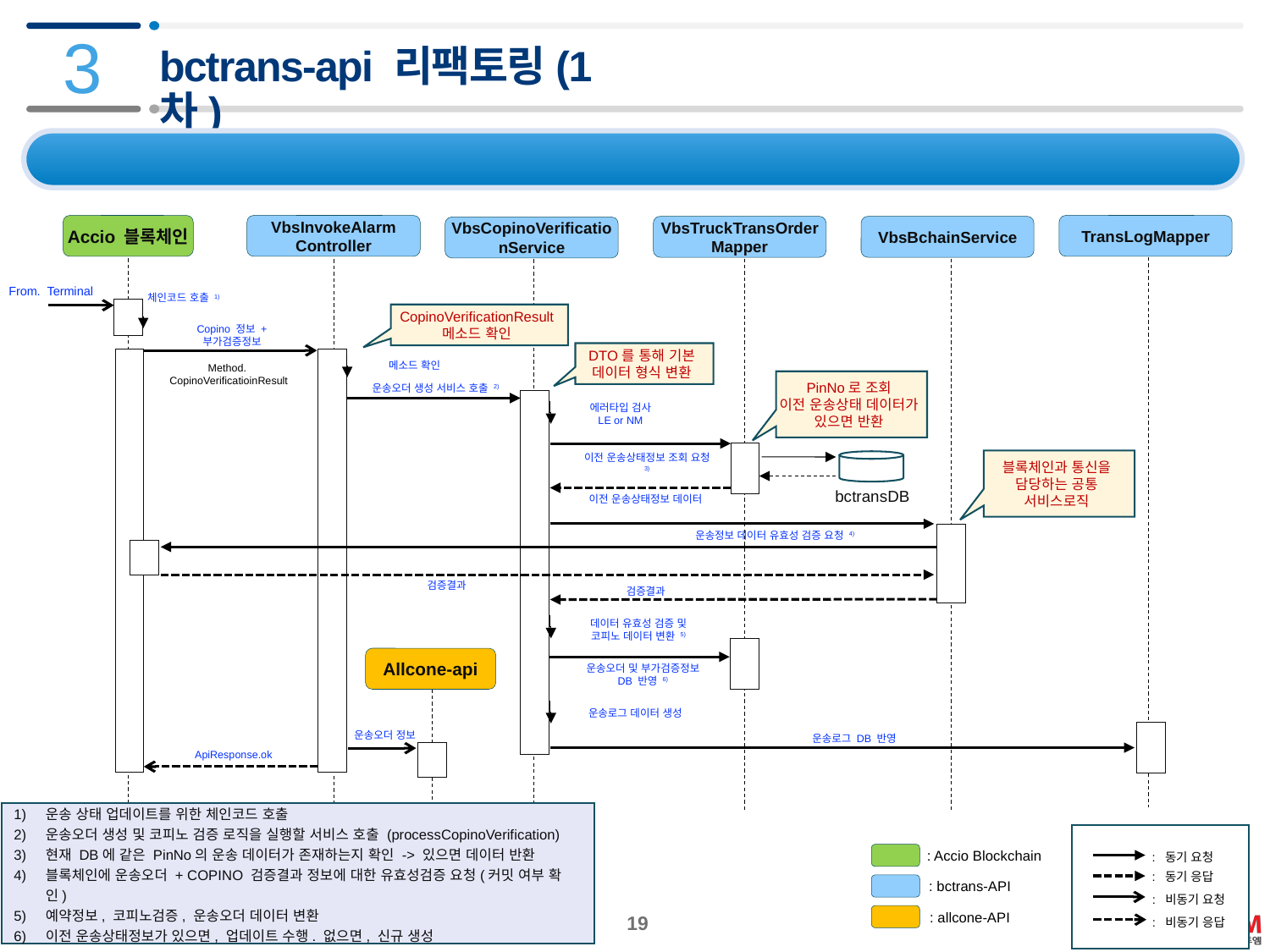

3
# bctrans-api 리팩토링(1차)
3.1 VBS 개선사항 - 운송오더 생성 및 코피노 검증 수정사항 (1/2)
Accio 블록체인
VbsInvokeAlarm
Controller
TransLogMapper
VbsTruckTransOrder
Mapper
VbsBchainService
VbsCopinoVerificationService
From.  Terminal
체인코드 호출 1)

CopinoVerificationResult 메소드 확인
Copino 정보 +
부가검증정보
DTO를 통해 기본 데이터 형식 변환

메소드 확인
Method.
CopinoVerificatioinResult
PinNo로 조회
이전 운송상태 데이터가 있으면 반환
운송오더 생성 서비스 호출 2)

에러타입 검사
LE or NM

이전 운송상태정보 조회 요청 3)
블록체인과 통신을 담당하는 공통 서비스로직

bctransDB
이전 운송상태정보 데이터

운송정보 데이터 유효성 검증 요청 4)

검증결과
검증결과
데이터 유효성 검증 및
코피노 데이터 변환 5)

Allcone-api
운송오더 및 부가검증정보
DB 반영 6)
운송로그 데이터 생성

운송오더 정보
운송로그 DB 반영

ApiResponse.ok
운송 상태 업데이트를 위한 체인코드 호출
운송오더 생성 및 코피노 검증 로직을 실행할 서비스 호출 (processCopinoVerification)
현재 DB에 같은 PinNo의 운송 데이터가 존재하는지 확인 -> 있으면 데이터 반환
블록체인에 운송오더 + COPINO 검증결과 정보에 대한 유효성검증 요청(커밋 여부 확인)
예약정보, 코피노검증, 운송오더 데이터 변환
이전 운송상태정보가 있으면, 업데이트 수행. 없으면, 신규 생성

:  동기 요청
:  동기 응답
:  비동기 요청
:  비동기 응답

: Accio Blockchain

: bctrans-API

: allcone-API
  19